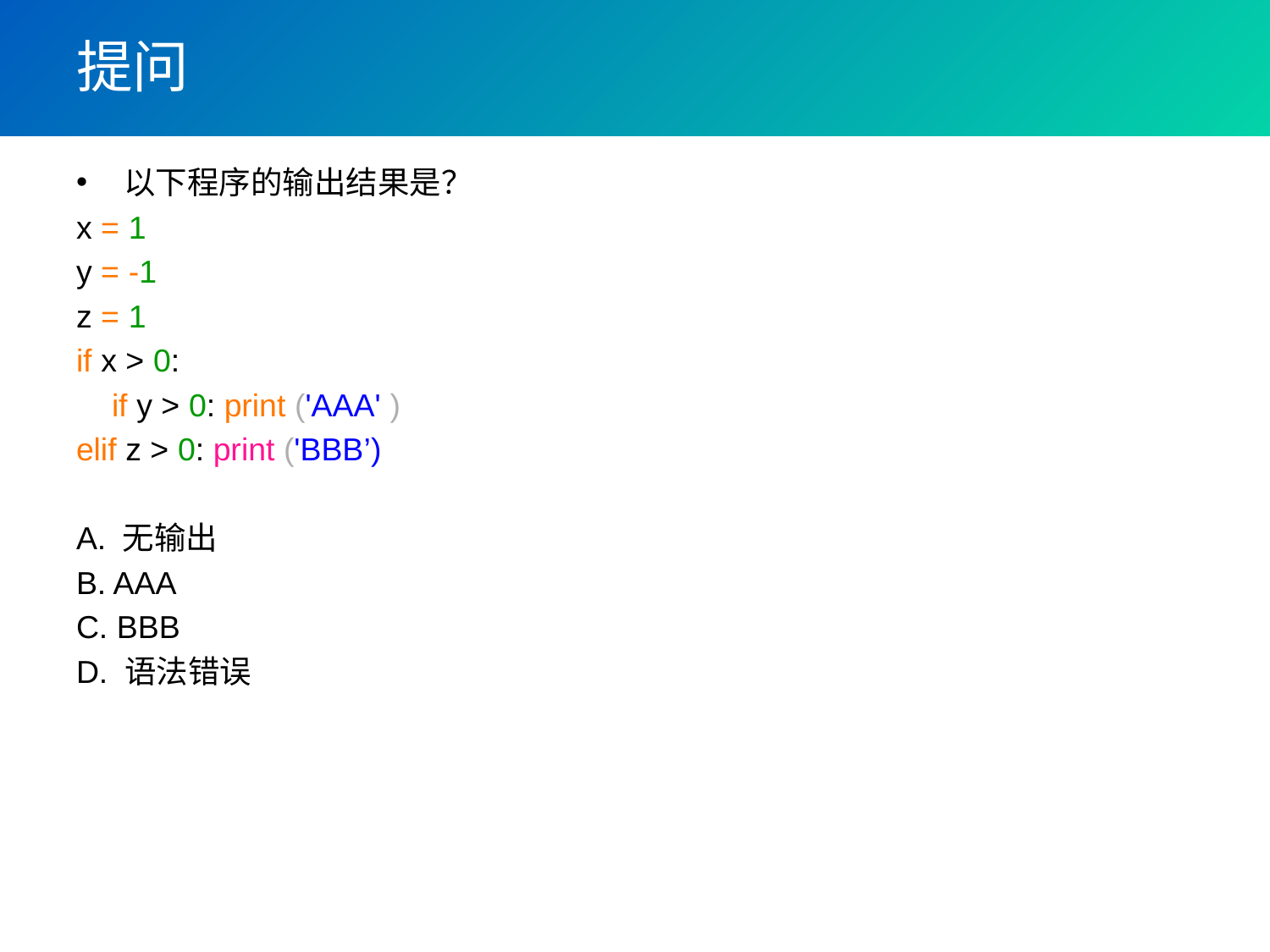

# 提问
以下程序的输出结果是？
x = 1
y = -1
z = 1
if x > 0:
    if y > 0: print ('AAA' )
elif z > 0: print ('BBB’)

A. 无输出
B. AAA
C. BBB
D. 语法错误